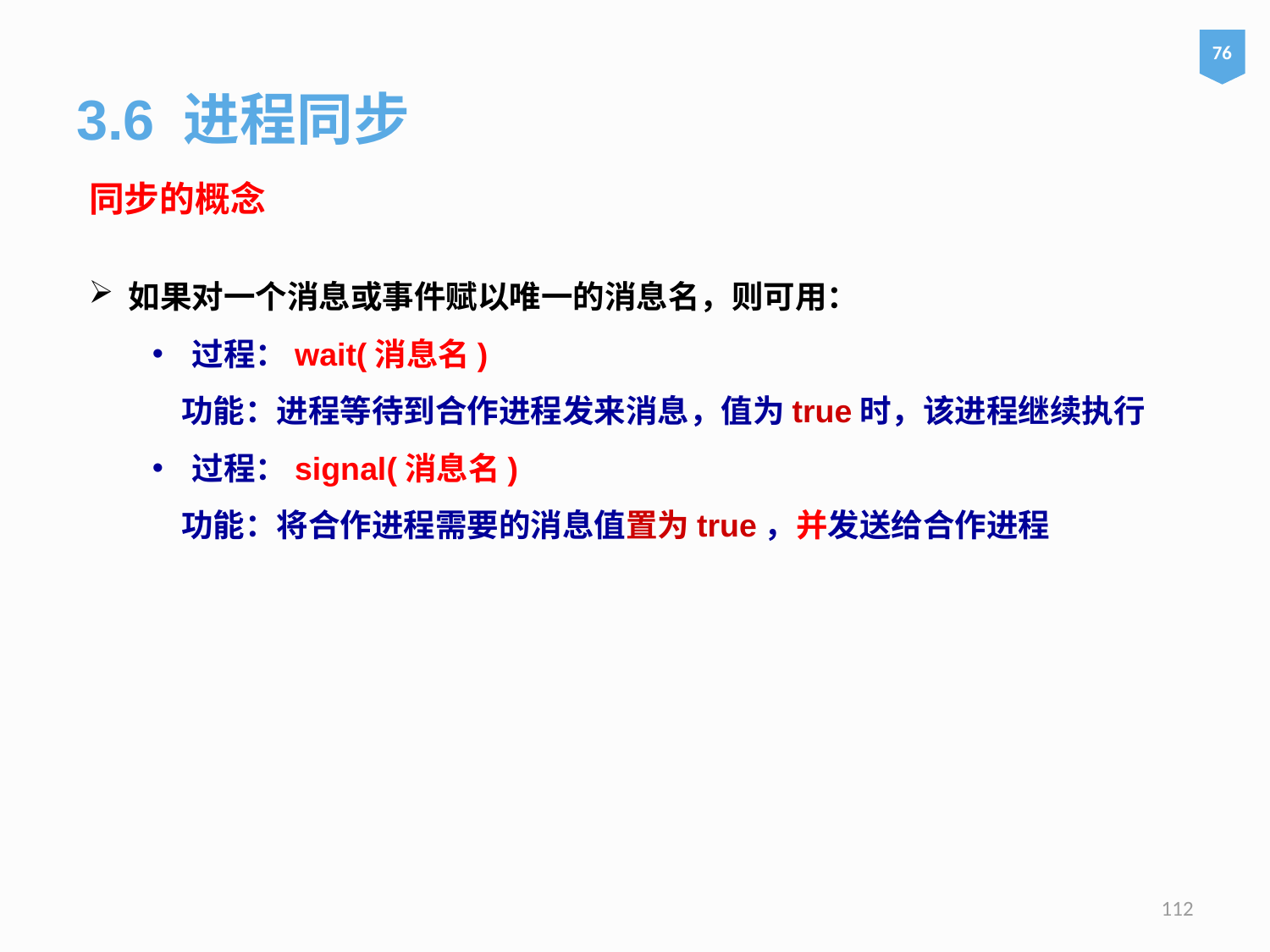

76
3.6 进程同步
同步的概念

如果对一个消息或事件赋以唯一的消息名，则可用：
过程：wait(消息名)
   功能：进程等待到合作进程发来消息，值为true时，该进程继续执行
过程：signal(消息名)
   功能：将合作进程需要的消息值置为true，并发送给合作进程
112